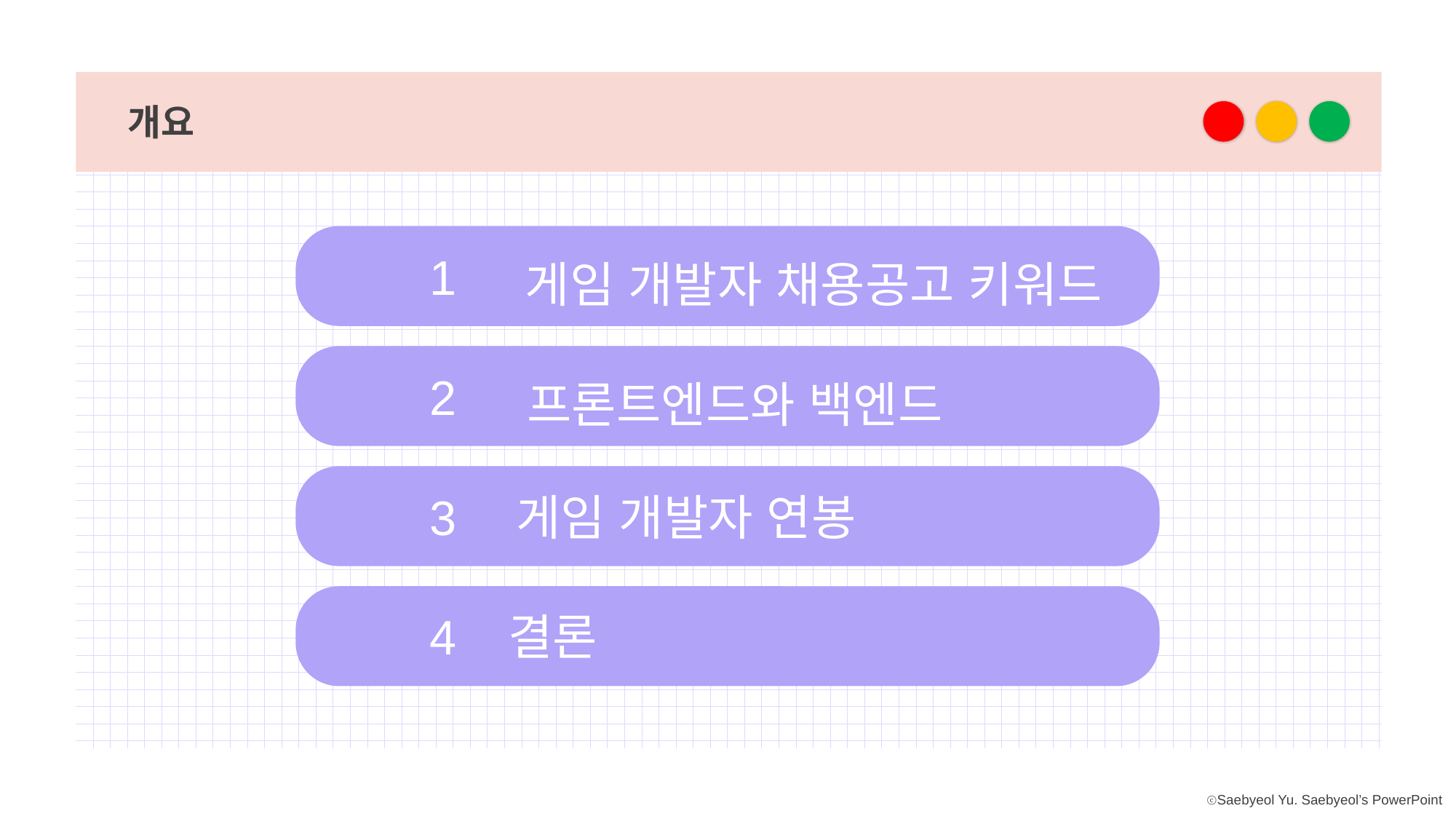

개요

1
게임 개발자 채용공고 키워드

2
프론트엔드와 백엔드

게임 개발자 연봉
3

4
결론